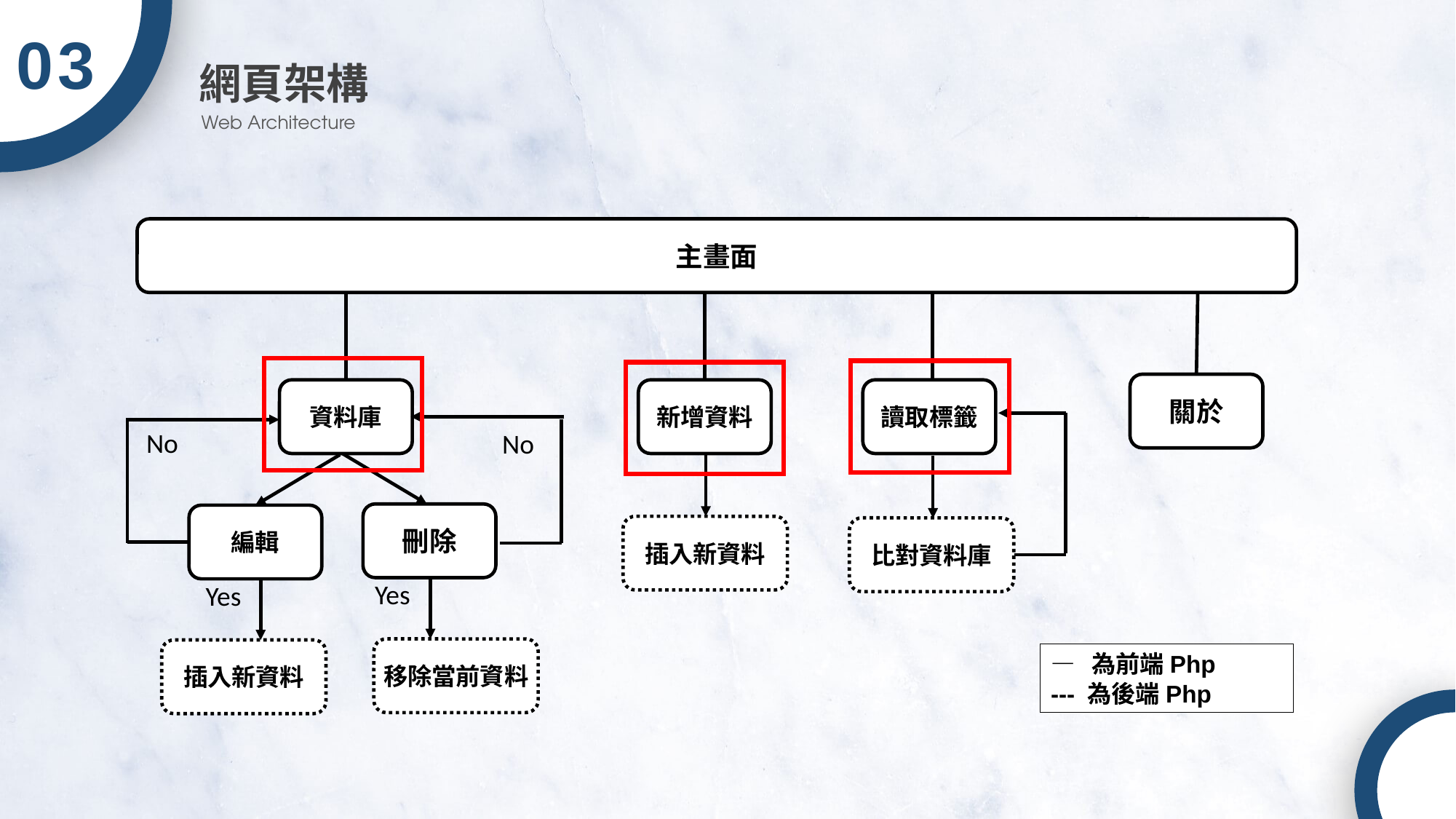

03
網頁架構
Web Architecture
主畫面
關於
讀取標籤
新增資料
資料庫
No
No
刪除
編輯
插入新資料
比對資料庫
Yes
Yes
移除當前資料
插入新資料

—  為前端Php
--- 為後端Php